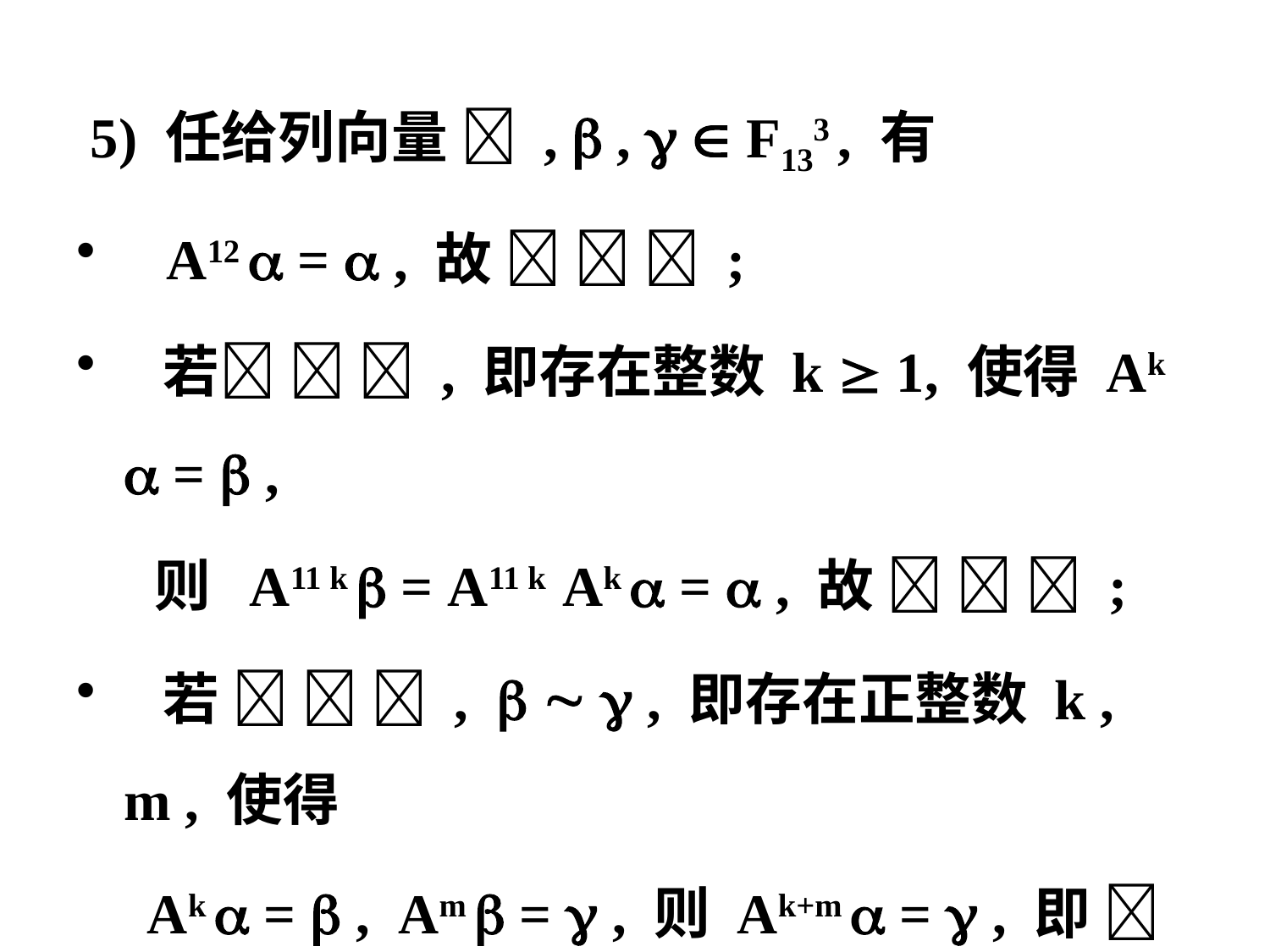

5) 任给列向量 α , β , γ ∈ F133 , 有
   A12 α = α , 故 α ∼ α ;
  若α ∼ β , 即存在整数 k ≥ 1, 使得 Ak α = β ,
     则  A11 k β = A11 k  Ak α = α , 故 β ∼ α ;
  若 α ∼ β ,  β ∼ γ , 即存在正整数 k , m , 使得
     Ak α = β ,  Am β = γ , 则 Ak+m α = γ , 即 α ∼ γ
   故 ∼ 是F133上的等价关系.